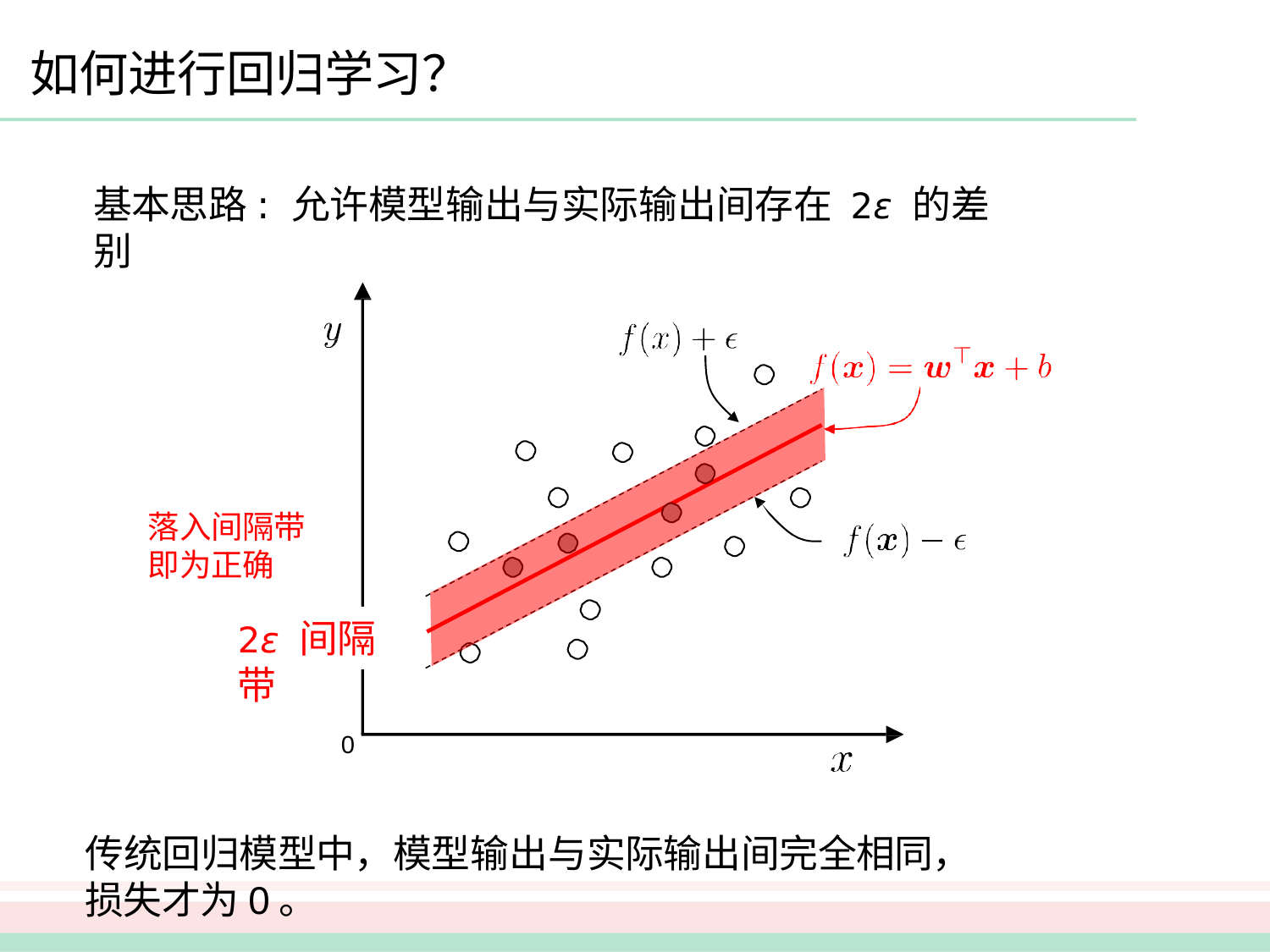

# 如何进行回归学习？
基本思路: 允许模型输出与实际输出间存在 2ε 的差别

落入间隔带即为正确

2ε 间隔带

0

传统回归模型中，模型输出与实际输出间完全相同，损失才为0。